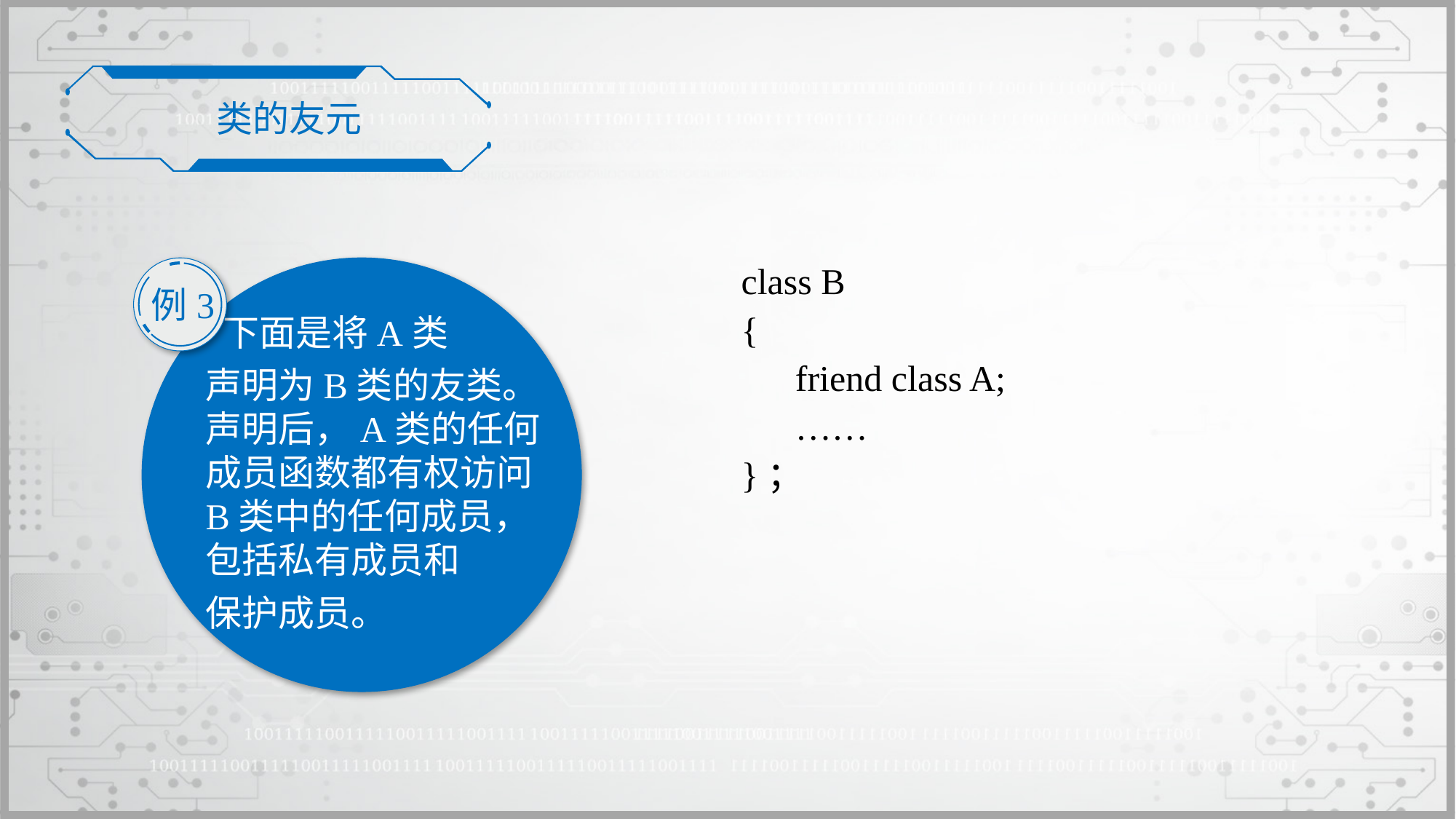

类的友元

 下面是将A类
声明为B类的友类。 声明后，A类的任何成员函数都有权访问B类中的任何成员，包括私有成员和
保护成员。
class B
{
	friend class A;
	……
}；

例3